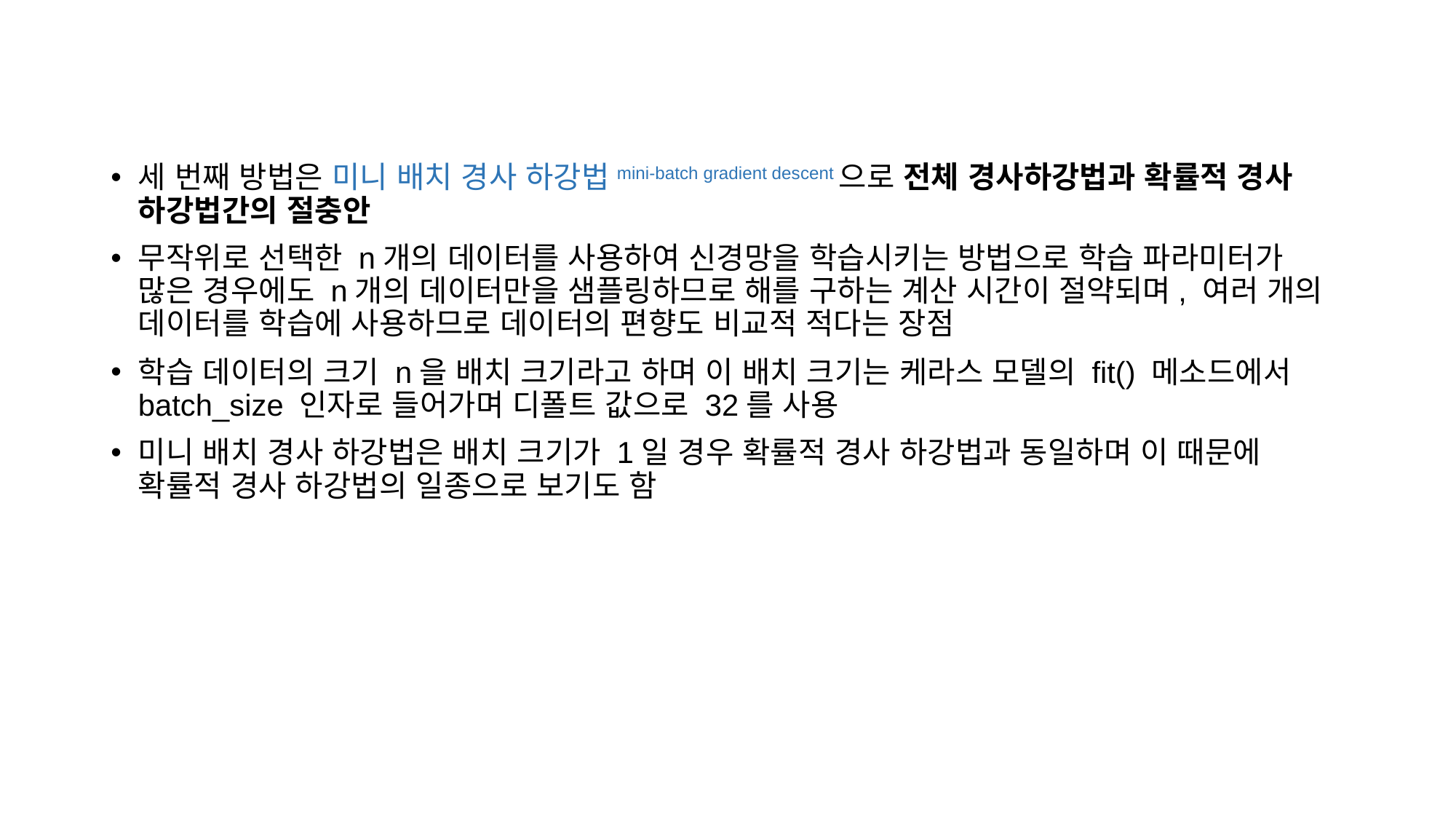

세 번째 방법은 미니 배치 경사 하강법mini-batch gradient descent으로 전체 경사하강법과 확률적 경사 하강법간의 절충안
무작위로 선택한 n개의 데이터를 사용하여 신경망을 학습시키는 방법으로 학습 파라미터가 많은 경우에도 n개의 데이터만을 샘플링하므로 해를 구하는 계산 시간이 절약되며, 여러 개의 데이터를 학습에 사용하므로 데이터의 편향도 비교적 적다는 장점
학습 데이터의 크기 n을 배치 크기라고 하며 이 배치 크기는 케라스 모델의 fit() 메소드에서 batch_size 인자로 들어가며 디폴트 값으로 32를 사용
미니 배치 경사 하강법은 배치 크기가 1일 경우 확률적 경사 하강법과 동일하며 이 때문에 확률적 경사 하강법의 일종으로 보기도 함